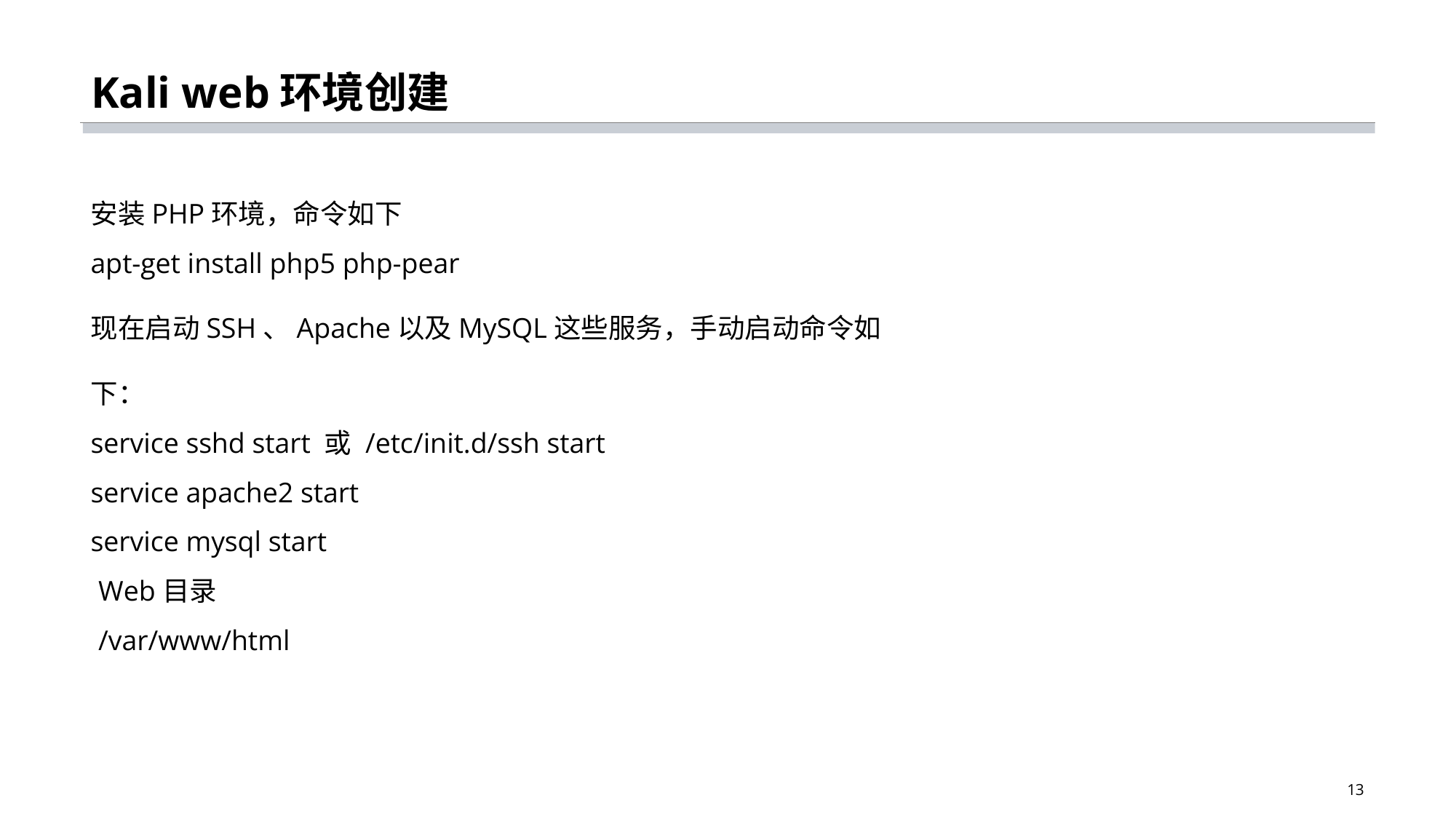

# Kali web环境创建
安装PHP环境，命令如下
apt-get install php5 php-pear
现在启动SSH、Apache以及MySQL这些服务，手动启动命令如下：
service sshd start 或 /etc/init.d/ssh start
service apache2 start
service mysql start
Web目录
/var/www/html
13